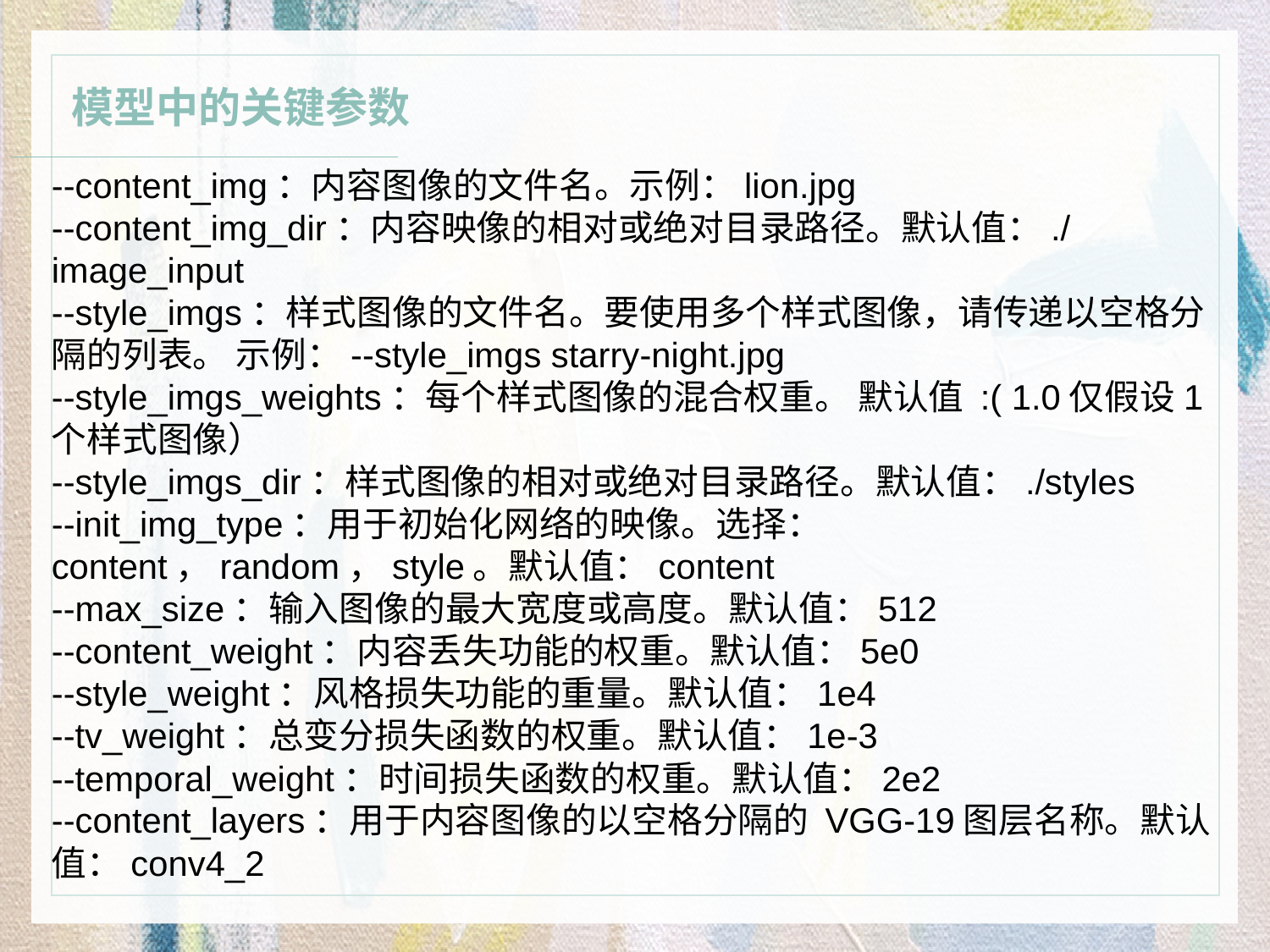

模型中的关键参数
--content_img：内容图像的文件名。示例：lion.jpg
--content_img_dir：内容映像的相对或绝对目录路径。默认值：./image_input
--style_imgs：样式图像的文件名。要使用多个样式图像，请传递以空格分隔的列表。 示例：--style_imgs starry-night.jpg
--style_imgs_weights：每个样式图像的混合权重。 默认值 :( 1.0仅假设1个样式图像）
--style_imgs_dir：样式图像的相对或绝对目录路径。默认值：./styles
--init_img_type：用于初始化网络的映像。选择：content，random，style。默认值：content
--max_size：输入图像的最大宽度或高度。默认值：512
--content_weight：内容丢失功能的权重。默认值：5e0
--style_weight：风格损失功能的重量。默认值：1e4
--tv_weight：总变分损失函数的权重。默认值：1e-3
--temporal_weight：时间损失函数的权重。默认值：2e2
--content_layers：用于内容图像的以空格分隔的 VGG-19图层名称。默认值：conv4_2